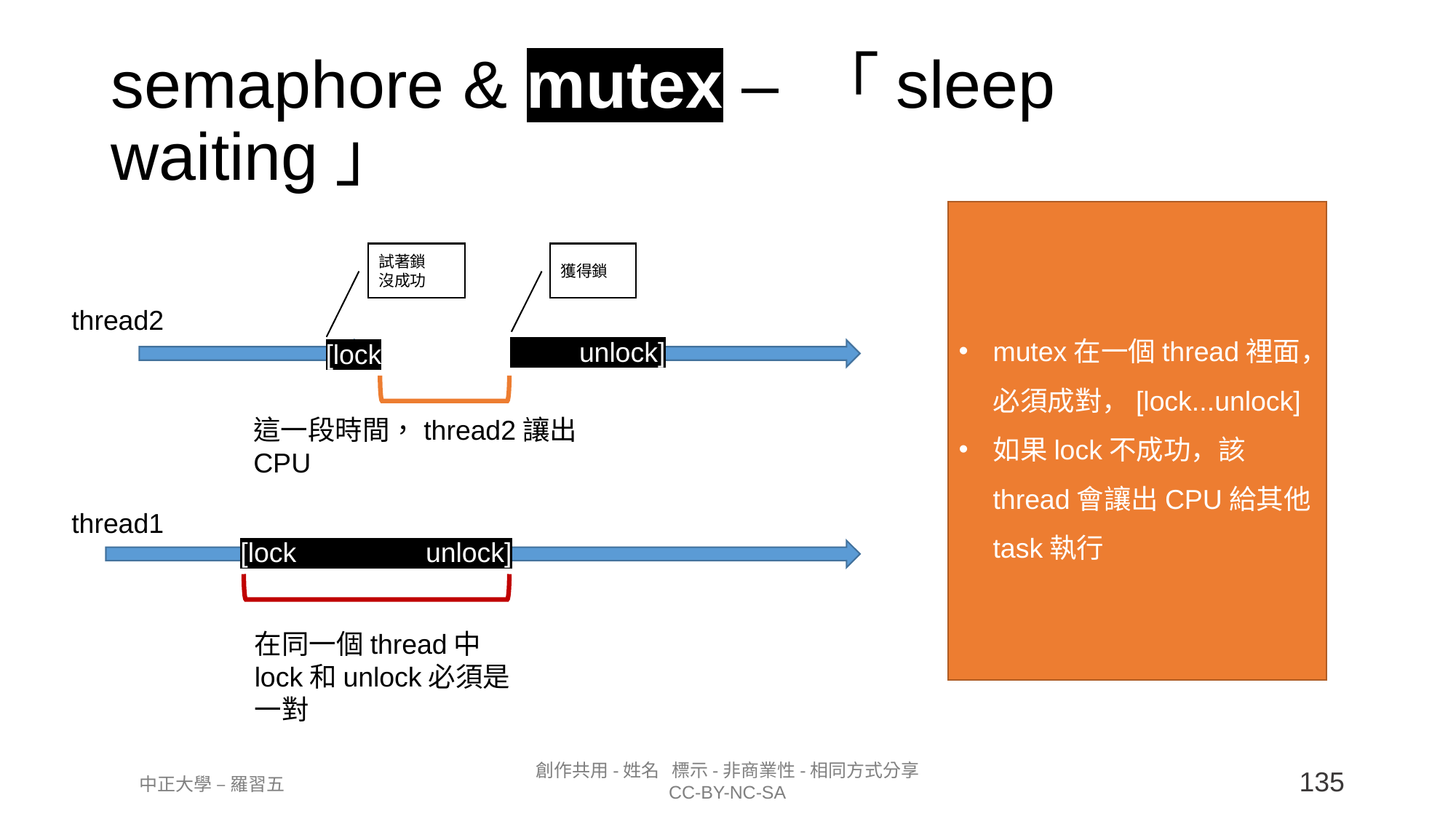

# semaphore & mutex – 「sleep waiting」
mutex在一個thread裡面，必須成對，[lock...unlock]
如果lock不成功，該thread會讓出CPU給其他task執行
試著鎖
沒成功
獲得鎖
thread2

         unlock]
[lock

這一段時間，thread2讓出CPU

thread1
[lock                 unlock]

在同一個thread中lock和unlock必須是一對